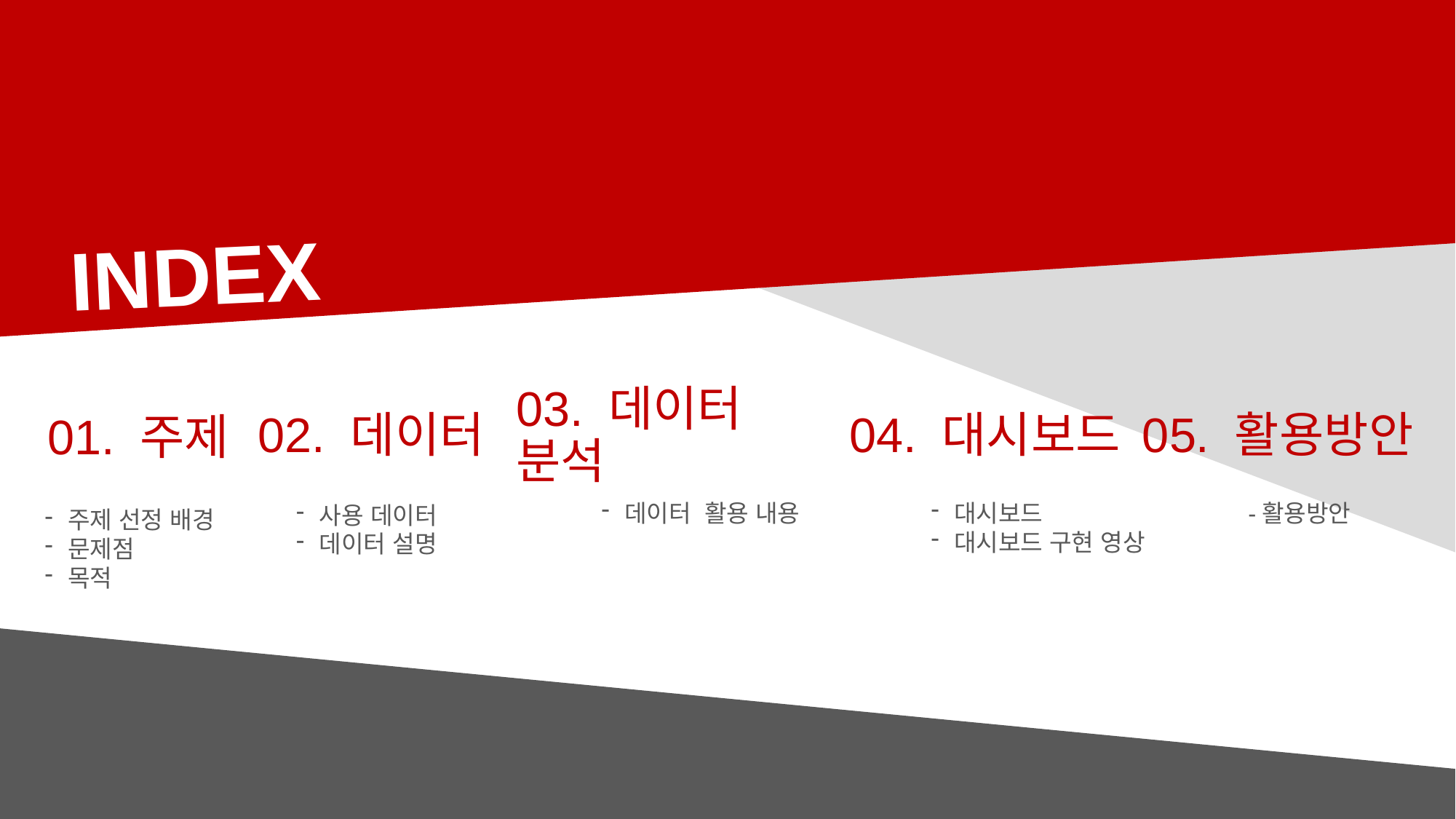

INDEX
03. 데이터 분석
02. 데이터
04. 대시보드
05. 활용방안
01. 주제
데이터  활용 내용
대시보드
대시보드 구현 영상

-활용방안
사용 데이터
데이터 설명
주제 선정 배경
문제점
목적